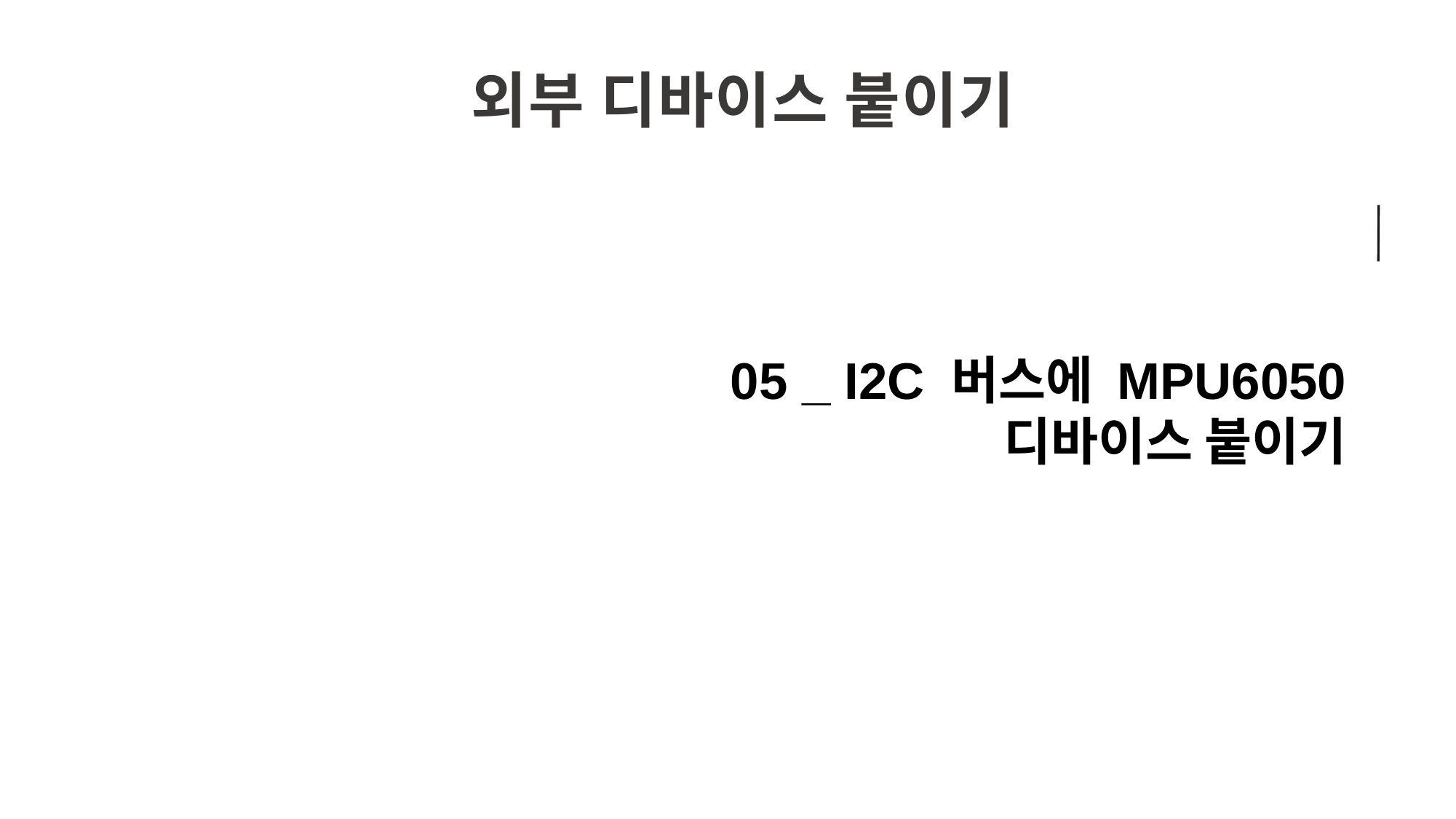

외부 디바이스 붙이기
66
05 _ I2C 버스에 MPU6050
디바이스 붙이기